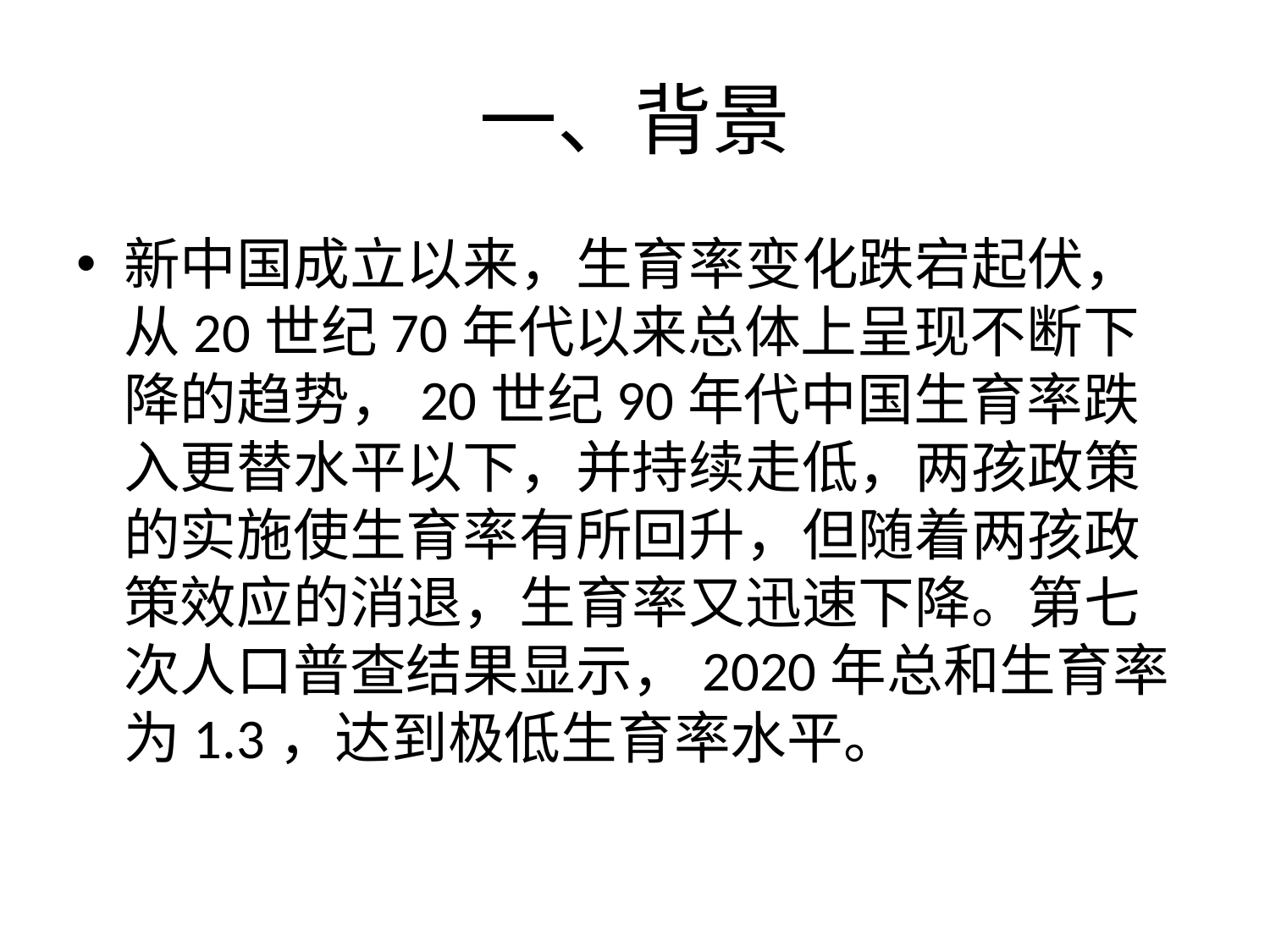

# 一、背景
新中国成立以来，生育率变化跌宕起伏，从20世纪70年代以来总体上呈现不断下降的趋势，20世纪90年代中国生育率跌入更替水平以下，并持续走低，两孩政策的实施使生育率有所回升，但随着两孩政策效应的消退，生育率又迅速下降。第七次人口普查结果显示，2020年总和生育率为1.3，达到极低生育率水平。